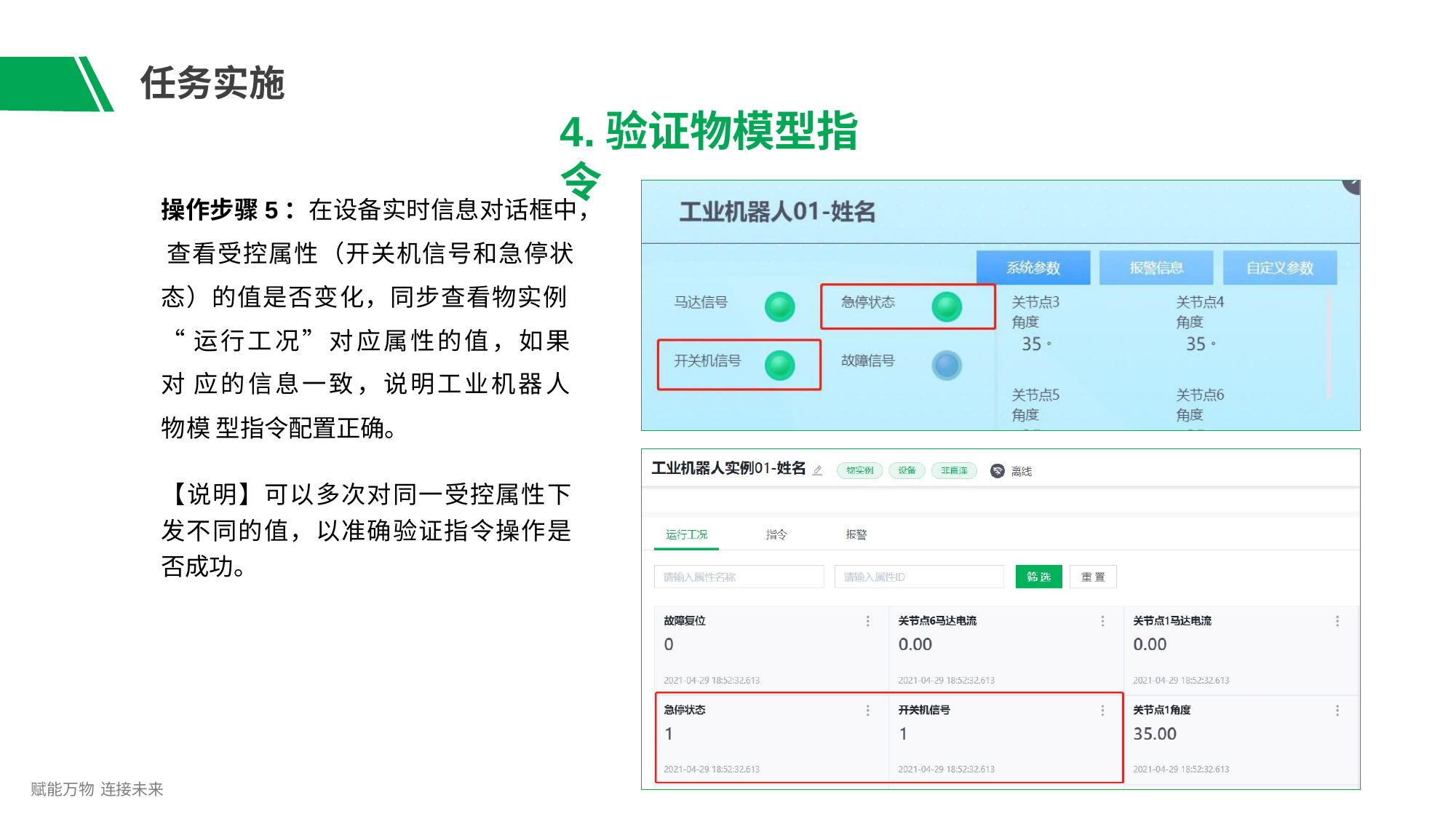

# 任务实施
4.验证物模型指令
操作步骤5：在设备实时信息对话框中， 查看受控属性（开关机信号和急停状 态）的值是否变化，同步查看物实例
“运行工况”对应属性的值，如果对 应的信息一致，说明工业机器人物模 型指令配置正确。

【说明】可以多次对同一受控属性下 发不同的值，以准确验证指令操作是 否成功。

赋能万物 连接未来